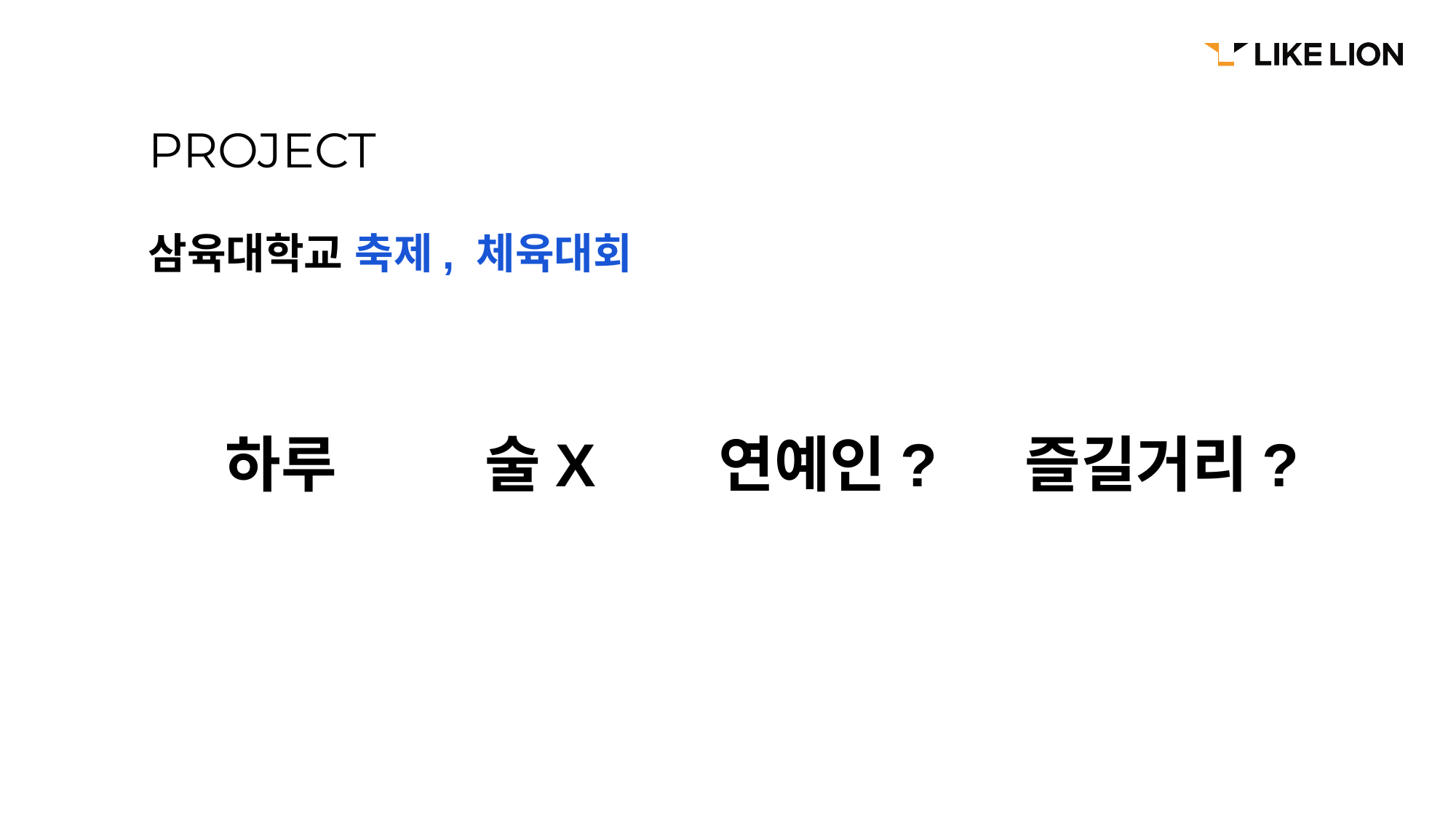

PROJECT

삼육대학교 축제, 체육대회
하루
술X
연예인?
즐길거리?